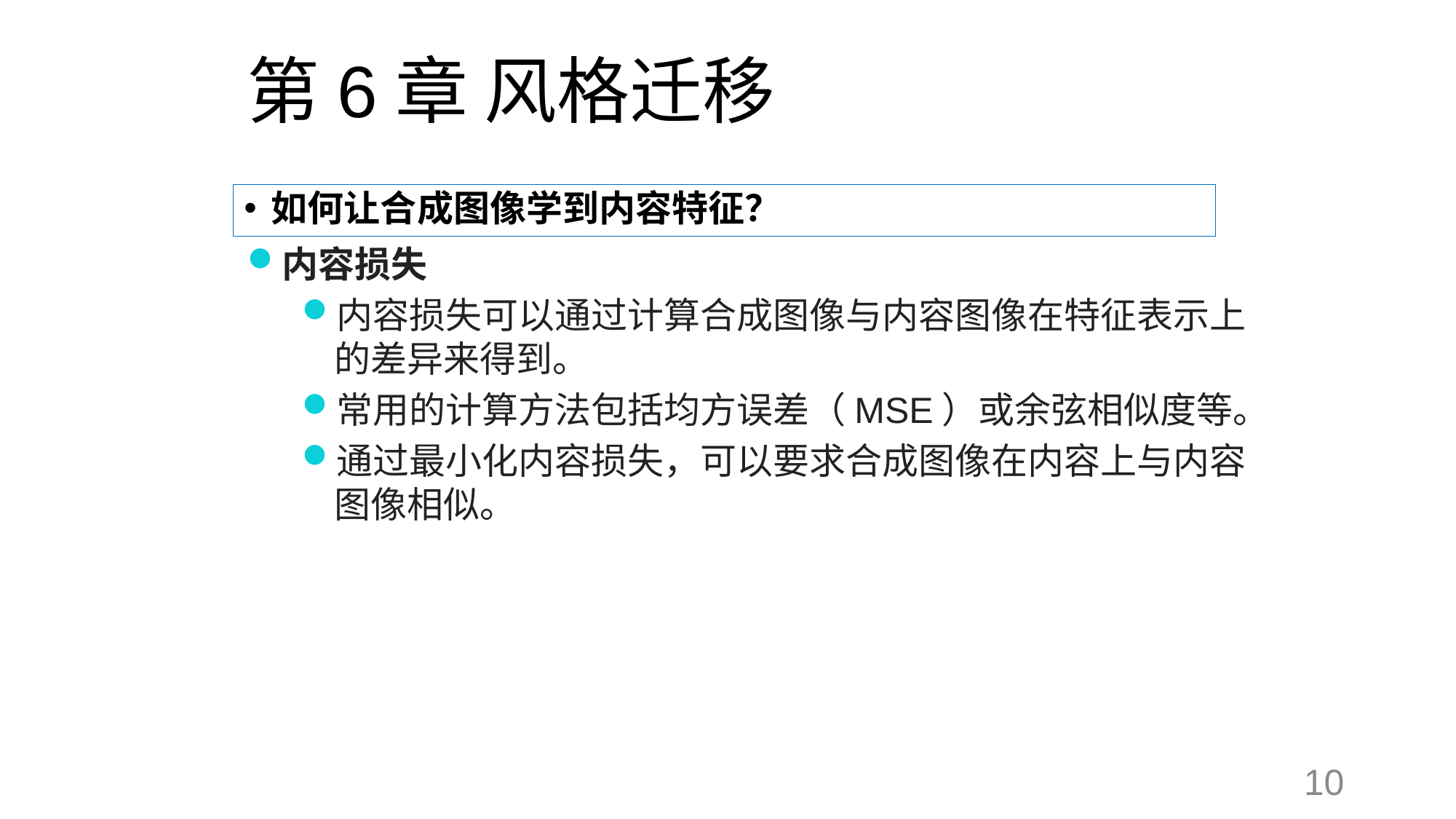

# 第6章 风格迁移
如何让合成图像学到内容特征？
内容损失
内容损失可以通过计算合成图像与内容图像在特征表示上的差异来得到。
常用的计算方法包括均方误差（MSE）或余弦相似度等。
通过最小化内容损失，可以要求合成图像在内容上与内容图像相似。
10